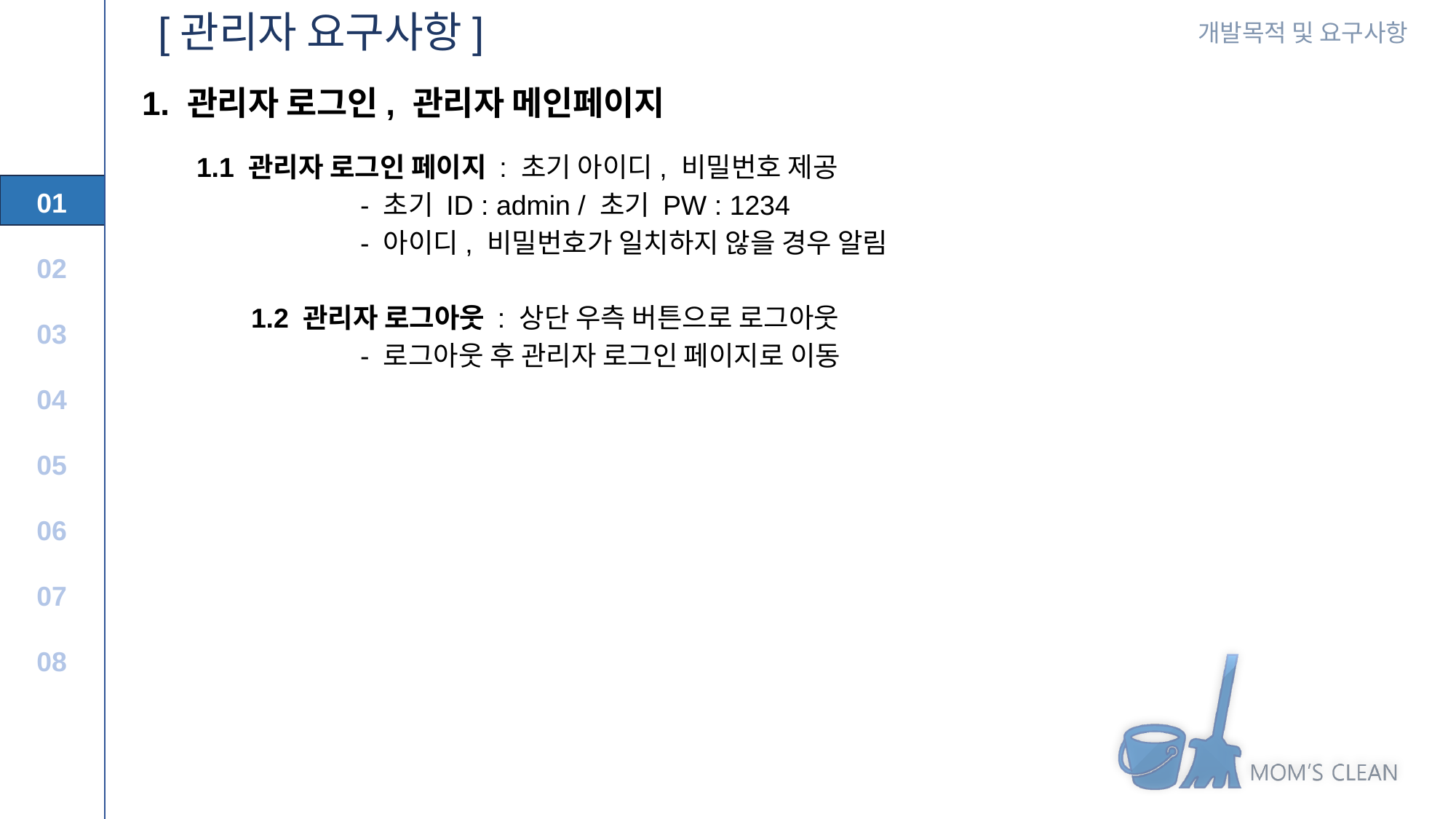

[관리자 요구사항]

1. 관리자 로그인, 관리자 메인페이지

1.1 관리자 로그인 페이지 : 초기 아이디, 비밀번호 제공
		- 초기 ID : admin / 초기 PW : 1234
		- 아이디, 비밀번호가 일치하지 않을 경우 알림

	1.2 관리자 로그아웃 : 상단 우측 버튼으로 로그아웃
		- 로그아웃 후 관리자 로그인 페이지로 이동